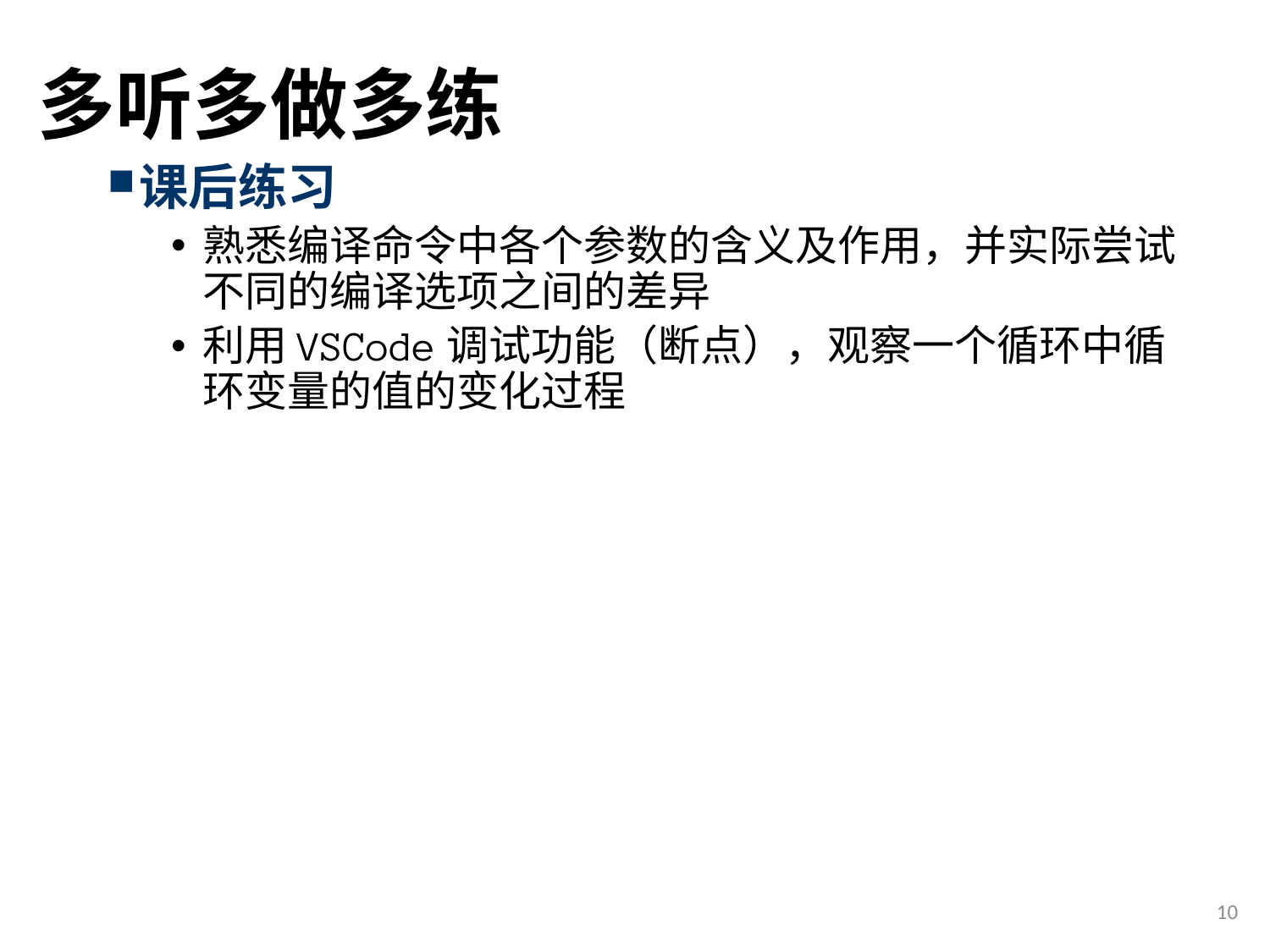

# 多听多做多练
课后练习
熟悉编译命令中各个参数的含义及作用，并实际尝试不同的编译选项之间的差异
利用VSCode调试功能（断点），观察一个循环中循环变量的值的变化过程

10